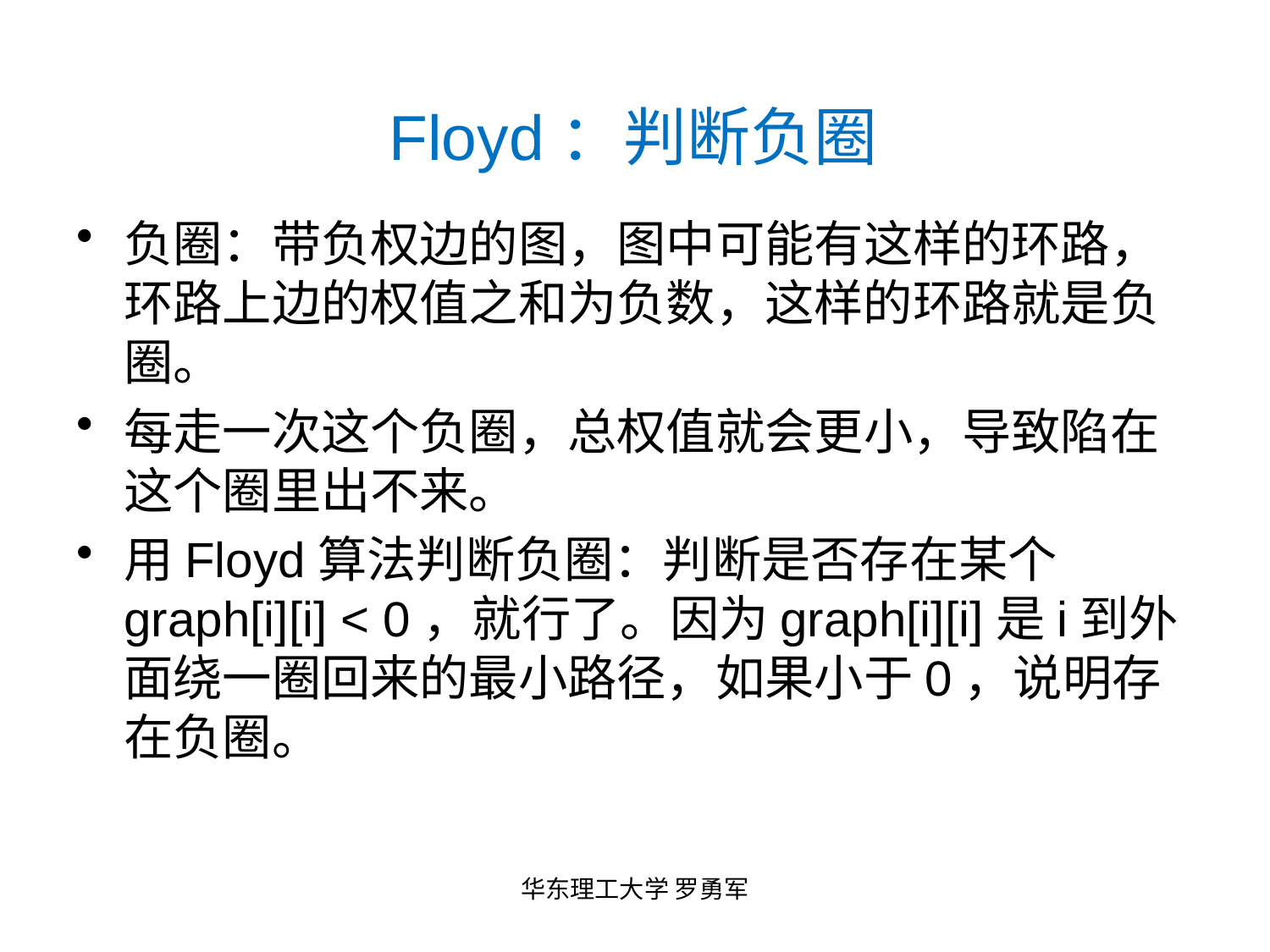

# Floyd：判断负圈
负圈：带负权边的图，图中可能有这样的环路，环路上边的权值之和为负数，这样的环路就是负圈。
每走一次这个负圈，总权值就会更小，导致陷在这个圈里出不来。
用Floyd算法判断负圈：判断是否存在某个graph[i][i] < 0，就行了。因为graph[i][i]是i到外面绕一圈回来的最小路径，如果小于0，说明存在负圈。

华东理工大学 罗勇军